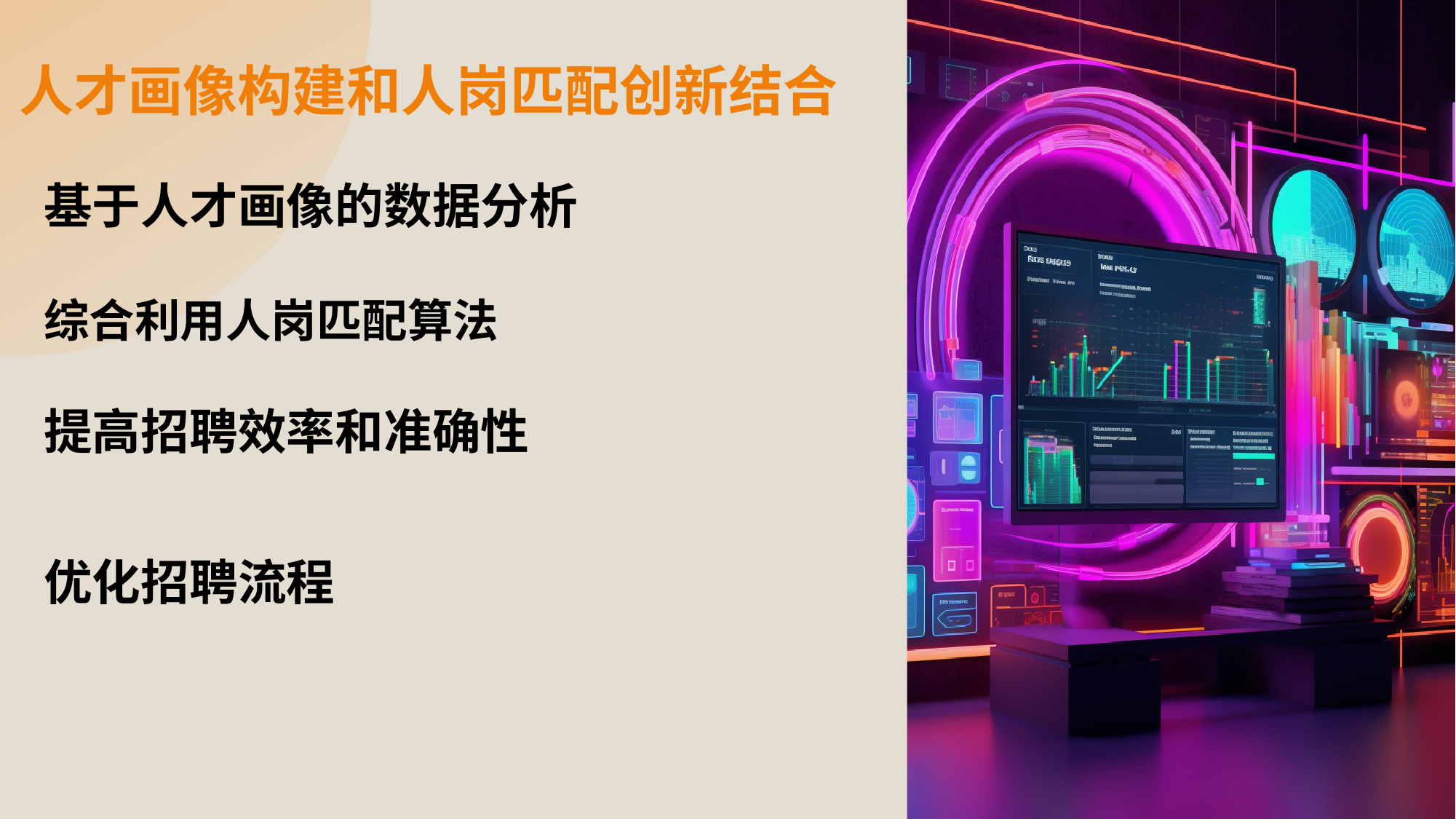

人才画像构建和人岗匹配创新结合
基于人才画像的数据分析

综合利用人岗匹配算法

提高招聘效率和准确性

优化招聘流程